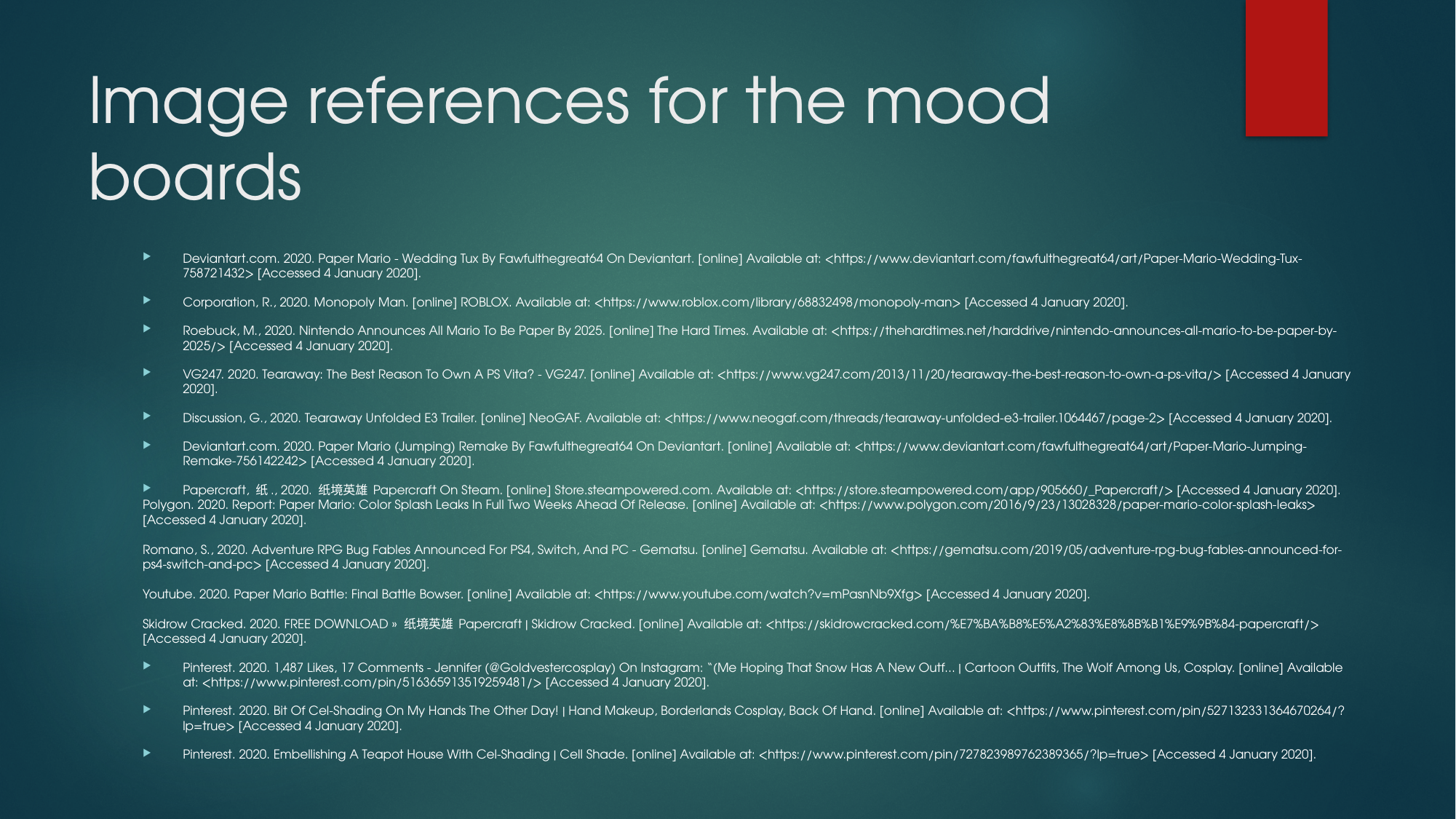

# Image references for the mood boards
Deviantart.com. 2020. Paper Mario - Wedding Tux By Fawfulthegreat64 On Deviantart. [online] Available at: <https://www.deviantart.com/fawfulthegreat64/art/Paper-Mario-Wedding-Tux-758721432> [Accessed 4 January 2020].
Corporation, R., 2020. Monopoly Man. [online] ROBLOX. Available at: <https://www.roblox.com/library/68832498/monopoly-man> [Accessed 4 January 2020].
Roebuck, M., 2020. Nintendo Announces All Mario To Be Paper By 2025. [online] The Hard Times. Available at: <https://thehardtimes.net/harddrive/nintendo-announces-all-mario-to-be-paper-by-2025/> [Accessed 4 January 2020].
VG247. 2020. Tearaway: The Best Reason To Own A PS Vita? - VG247. [online] Available at: <https://www.vg247.com/2013/11/20/tearaway-the-best-reason-to-own-a-ps-vita/> [Accessed 4 January 2020].
Discussion, G., 2020. Tearaway Unfolded E3 Trailer. [online] NeoGAF. Available at: <https://www.neogaf.com/threads/tearaway-unfolded-e3-trailer.1064467/page-2> [Accessed 4 January 2020].
Deviantart.com. 2020. Paper Mario (Jumping) Remake By Fawfulthegreat64 On Deviantart. [online] Available at: <https://www.deviantart.com/fawfulthegreat64/art/Paper-Mario-Jumping-Remake-756142242> [Accessed 4 January 2020].
Papercraft, 纸., 2020. 纸境英雄 Papercraft On Steam. [online] Store.steampowered.com. Available at: <https://store.steampowered.com/app/905660/_Papercraft/> [Accessed 4 January 2020].
Polygon. 2020. Report: Paper Mario: Color Splash Leaks In Full Two Weeks Ahead Of Release. [online] Available at: <https://www.polygon.com/2016/9/23/13028328/paper-mario-color-splash-leaks> [Accessed 4 January 2020].

Romano, S., 2020. Adventure RPG Bug Fables Announced For PS4, Switch, And PC - Gematsu. [online] Gematsu. Available at: <https://gematsu.com/2019/05/adventure-rpg-bug-fables-announced-for-ps4-switch-and-pc> [Accessed 4 January 2020].

Youtube. 2020. Paper Mario Battle: Final Battle Bowser. [online] Available at: <https://www.youtube.com/watch?v=mPasnNb9Xfg> [Accessed 4 January 2020].

Skidrow Cracked. 2020. FREE DOWNLOAD » 纸境英雄 Papercraft | Skidrow Cracked. [online] Available at: <https://skidrowcracked.com/%E7%BA%B8%E5%A2%83%E8%8B%B1%E9%9B%84-papercraft/> [Accessed 4 January 2020].
Pinterest. 2020. 1,487 Likes, 17 Comments - Jennifer (@Goldvestercosplay) On Instagram: “(Me Hoping That Snow Has A New Outf… | Cartoon Outfits, The Wolf Among Us, Cosplay. [online] Available at: <https://www.pinterest.com/pin/516365913519259481/> [Accessed 4 January 2020].
Pinterest. 2020. Bit Of Cel-Shading On My Hands The Other Day! | Hand Makeup, Borderlands Cosplay, Back Of Hand. [online] Available at: <https://www.pinterest.com/pin/527132331364670264/?lp=true> [Accessed 4 January 2020].
Pinterest. 2020. Embellishing A Teapot House With Cel-Shading | Cell Shade. [online] Available at: <https://www.pinterest.com/pin/727823989762389365/?lp=true> [Accessed 4 January 2020].